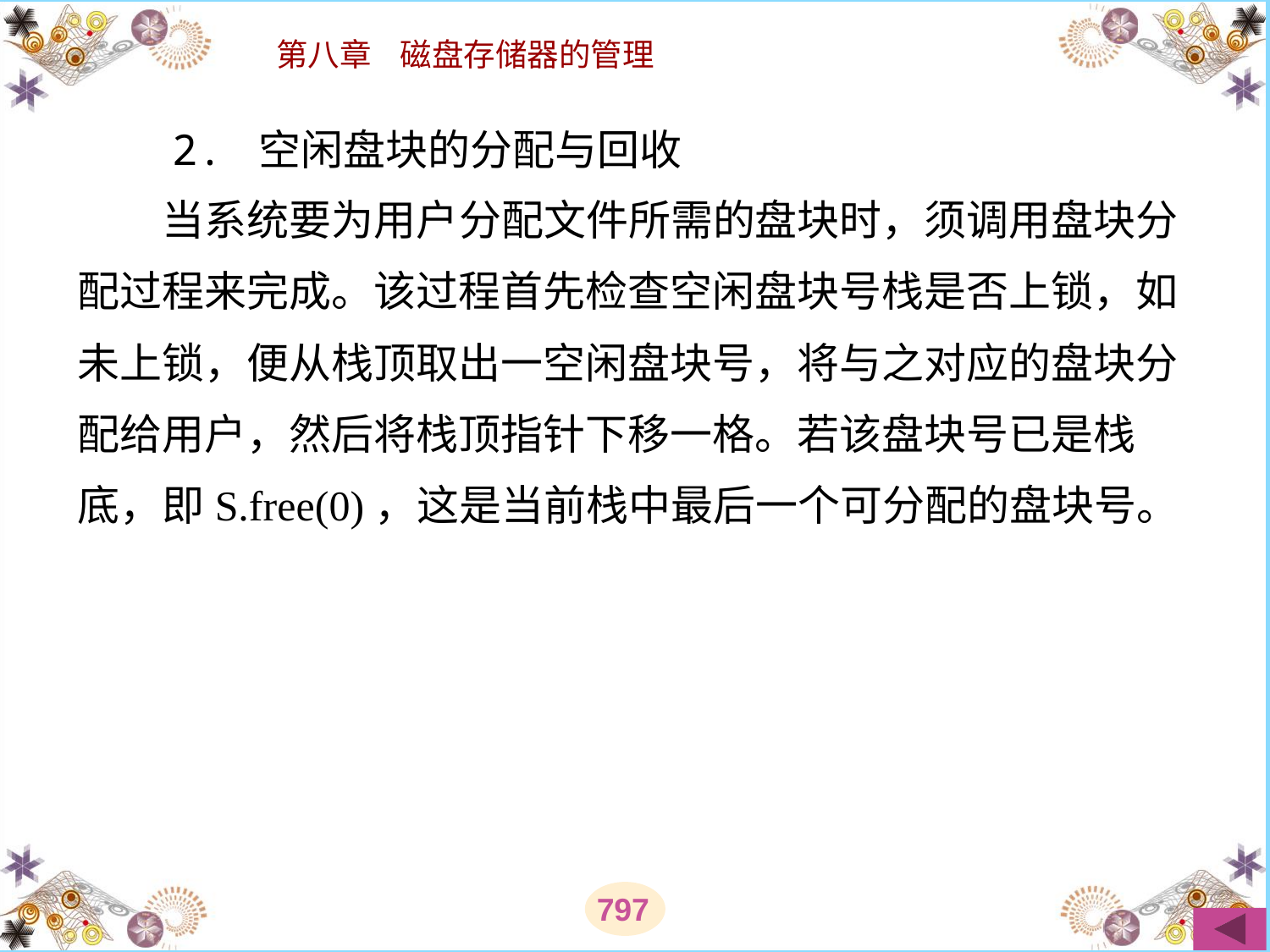

# 2. 空闲盘块的分配与回收 　　当系统要为用户分配文件所需的盘块时，须调用盘块分配过程来完成。该过程首先检查空闲盘块号栈是否上锁，如未上锁，便从栈顶取出一空闲盘块号，将与之对应的盘块分配给用户，然后将栈顶指针下移一格。若该盘块号已是栈底，即S.free(0)，这是当前栈中最后一个可分配的盘块号。